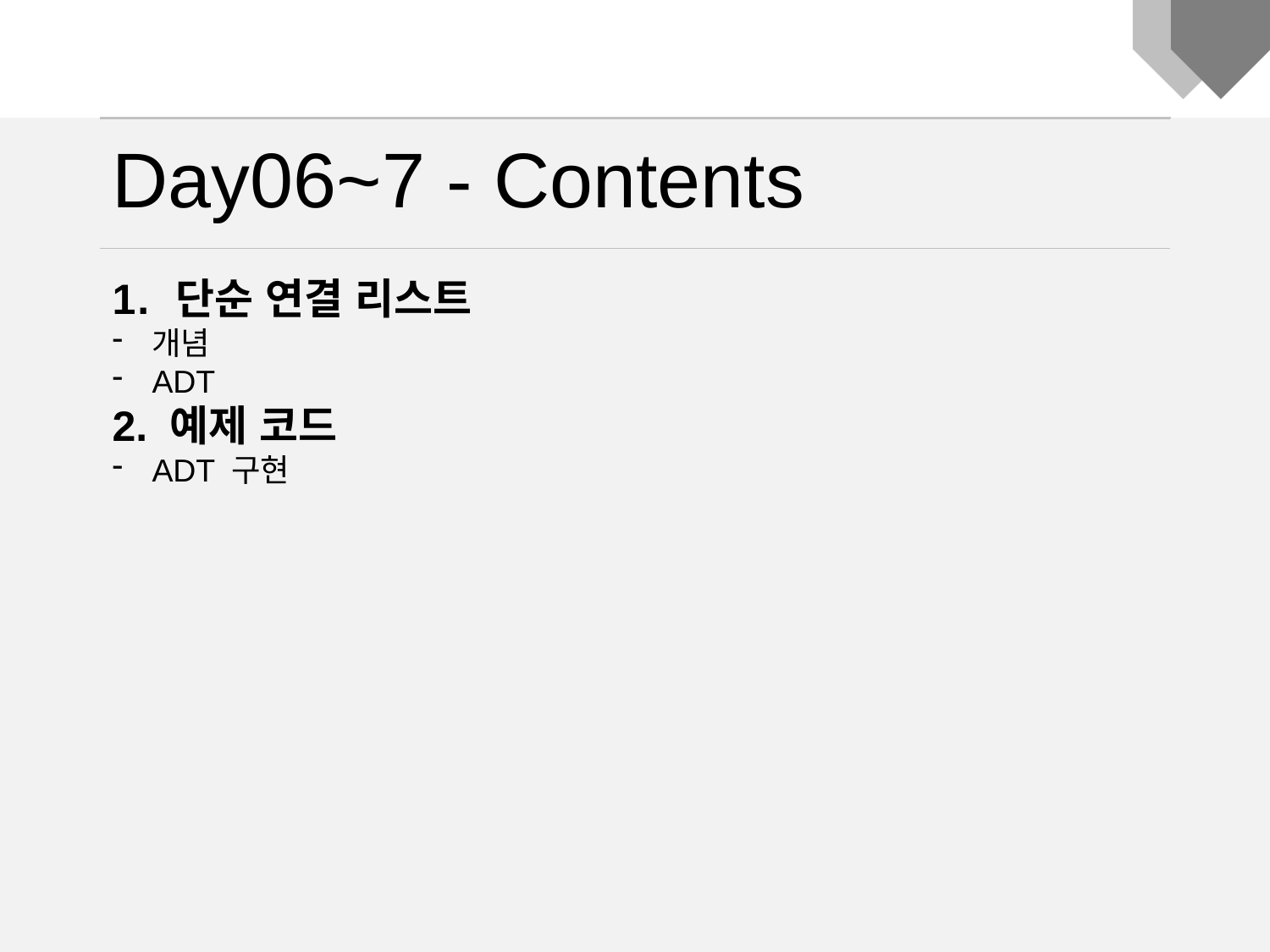

Day06~7 - Contents
단순 연결 리스트
개념
ADT
2. 예제 코드
ADT 구현